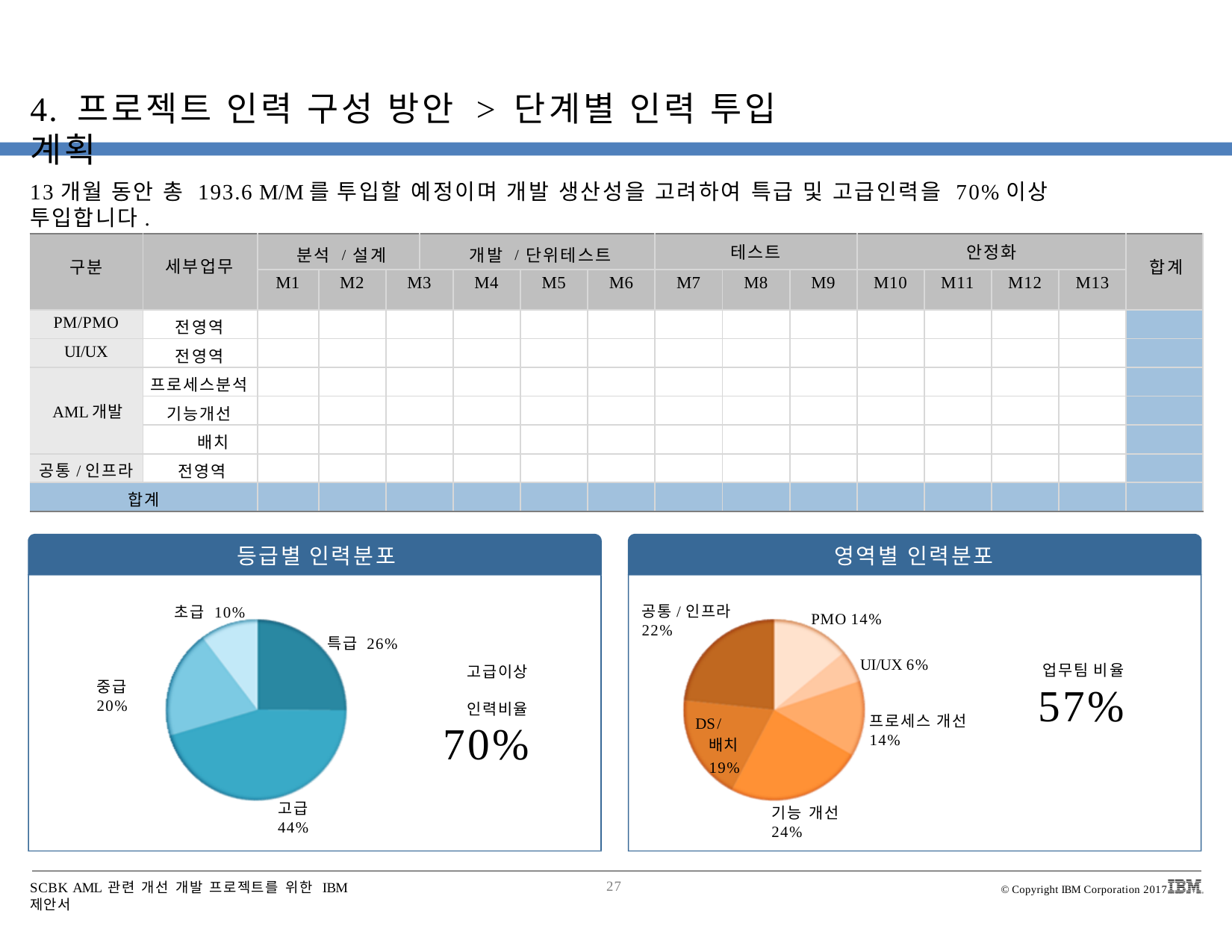

# 4. 프로젝트 인력 구성 방안 > 단계별 인력 투입 계획

13개월 동안 총 193.6 M/M를 투입할 예정이며 개발 생산성을 고려하여 특급 및 고급인력을 70%이상 투입합니다.
| 구분 | 세부업무 | 분석 / 설계 |  |  | 개발 / 단위테스트 |  |  |  | 테스트 |  |  | 안정화 |  |  |  | 합계 |
| --- | --- | --- | --- | --- | --- | --- | --- | --- | --- | --- | --- | --- | --- | --- | --- | --- |
|  |  | M1 | M2 | M3 |  | M4 | M5 | M6 | M7 | M8 | M9 | M10 | M11 | M12 | M13 |  |
| PM/PMO | 전영역 |  |  |  |  |  |  |  |  |  |  |  |  |  |  |  |
| UI/UX | 전영역 |  |  |  |  |  |  |  |  |  |  |  |  |  |  |  |
| AML개발 | 프로세스분석 |  |  |  |  |  |  |  |  |  |  |  |  |  |  |  |
|  | 기능개선 |  |  |  |  |  |  |  |  |  |  |  |  |  |  |  |
|  | 배치 |  |  |  |  |  |  |  |  |  |  |  |  |  |  |  |
| 공통/인프라 | 전영역 |  |  |  |  |  |  |  |  |  |  |  |  |  |  |  |
| 합계 |  |  |  |  |  |  |  |  |  |  |  |  |  |  |  |  |

등급별 인력분포

초급 10%
특급 26%
영역별 인력분포

공통/인프라 22%

PMO 14%

UI/UX 6%
고급이상  인력비율
70%
업무팀 비율
57%
중급 20%
DS/배치  19%
프로세스 개선
14%
고급 44%
기능 개선 24%

SCBK AML 관련 개선 개발 프로젝트를 위한 IBM 제안서
27

© Copyright IBM Corporation 2017